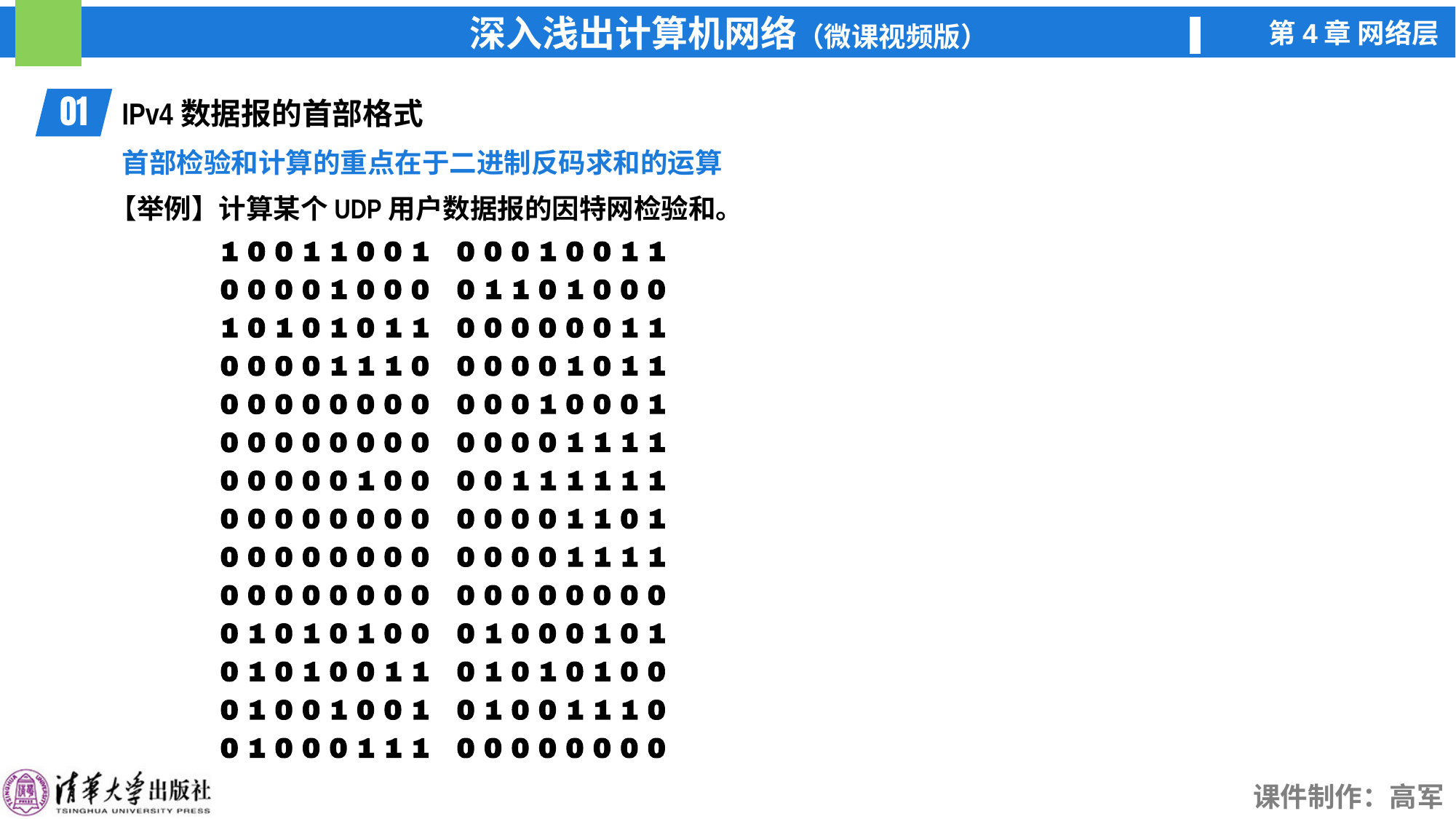

01
IPv4数据报的首部格式
首部检验和计算的重点在于二进制反码求和的运算
【举例】计算某个UDP用户数据报的因特网检验和。
10011001 00010011
00001000 01101000
10101011 00000011
00001110 00001011
00000000 00010001
00000000 00001111
00000100 00111111
00000000 00001101
00000000 00001111
00000000 00000000
01010100 01000101
01010011 01010100
01001001 01001110
01000111 00000000